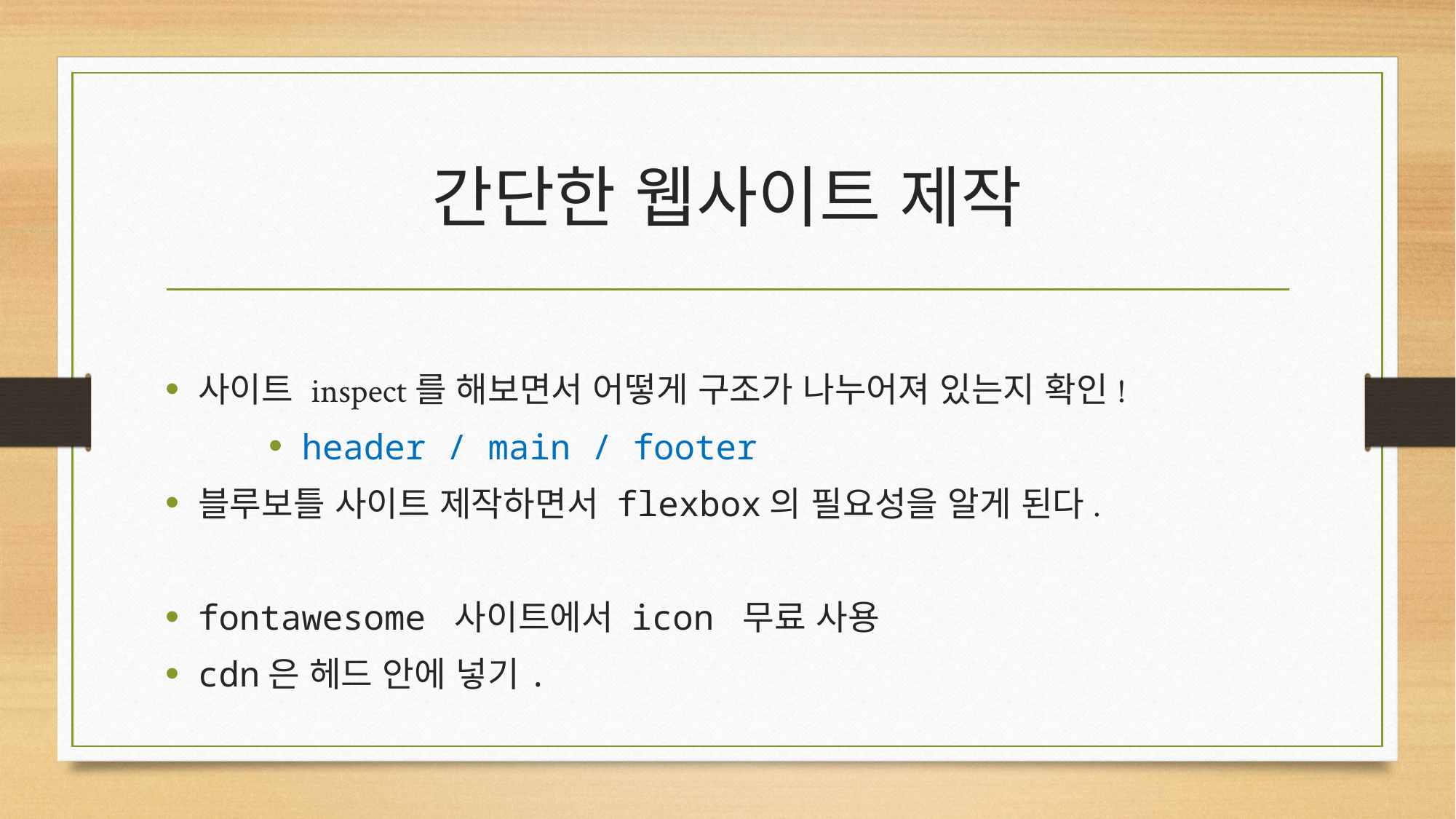

# 간단한 웹사이트 제작

사이트 inspect를 해보면서 어떻게 구조가 나누어져 있는지 확인!
header / main / footer
블루보틀 사이트 제작하면서 flexbox의 필요성을 알게 된다.

fontawesome 사이트에서 icon 무료 사용
cdn은 헤드 안에 넣기.